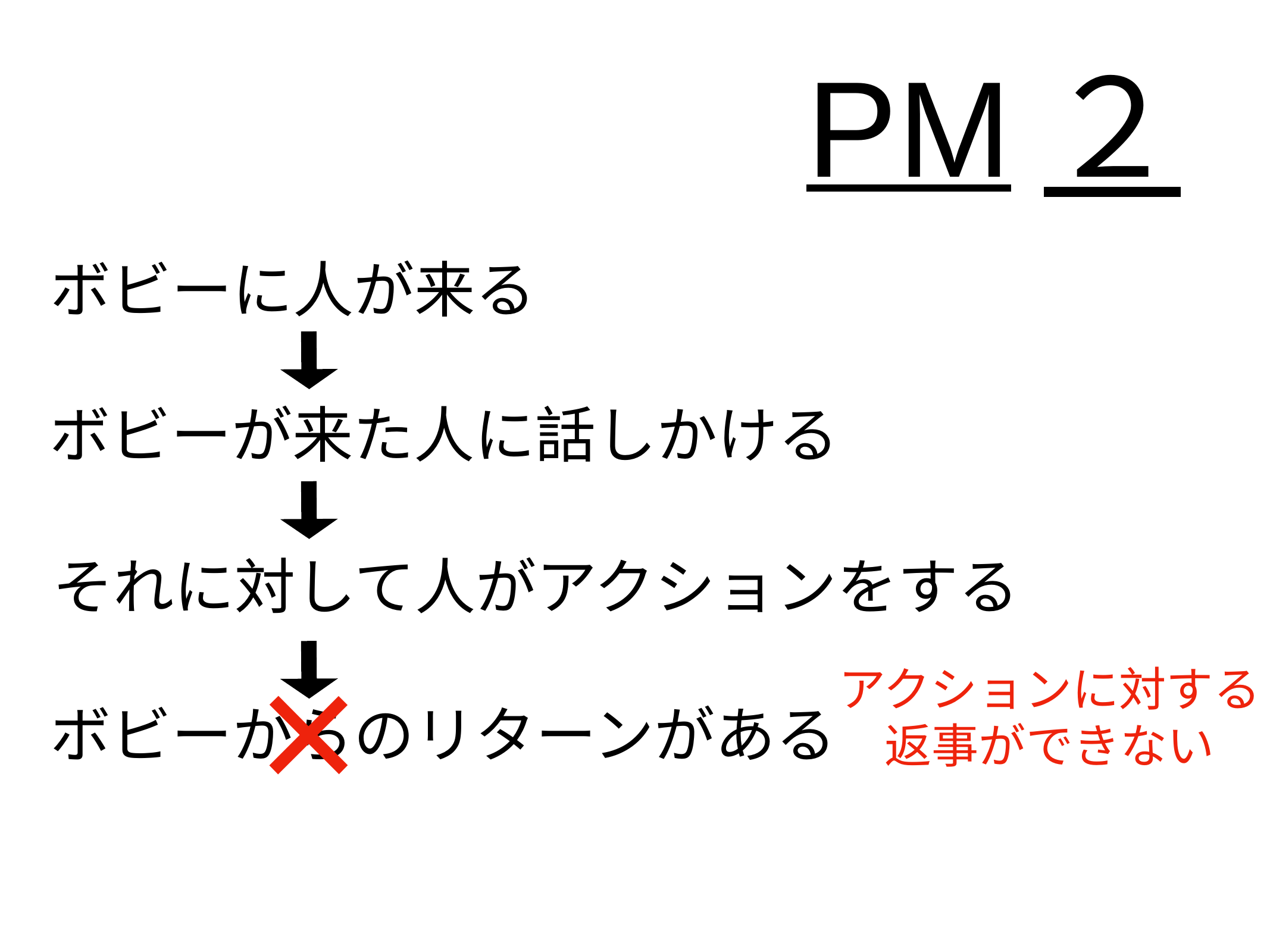

PM２
ボビーに人が来る

ボビーが来た人に話しかける

それに対して人がアクションをする
×

アクションに対する
返事ができない
ボビーからのリターンがある